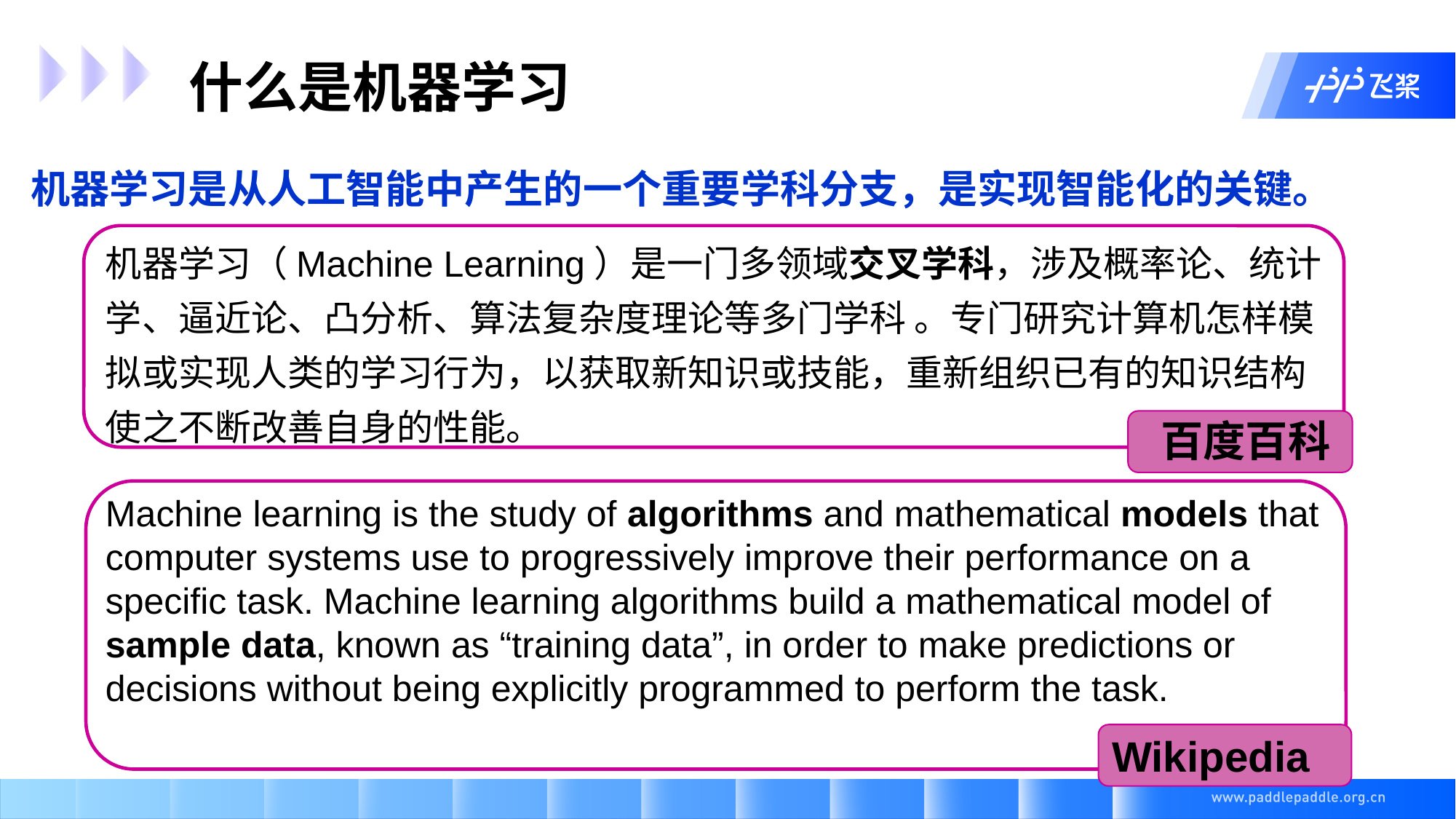

什么是机器学习
机器学习是从人工智能中产生的一个重要学科分支，是实现智能化的关键。
机器学习（Machine Learning）是一门多领域交叉学科，涉及概率论、统计学、逼近论、凸分析、算法复杂度理论等多门学科 。专门研究计算机怎样模拟或实现人类的学习行为，以获取新知识或技能，重新组织已有的知识结构使之不断改善自身的性能。

百度百科

Machine learning is the study of algorithms and mathematical models that computer systems use to progressively improve their performance on a specific task. Machine learning algorithms build a mathematical model of sample data, known as “training data”, in order to make predictions or decisions without being explicitly programmed to perform the task.

Wikipedia